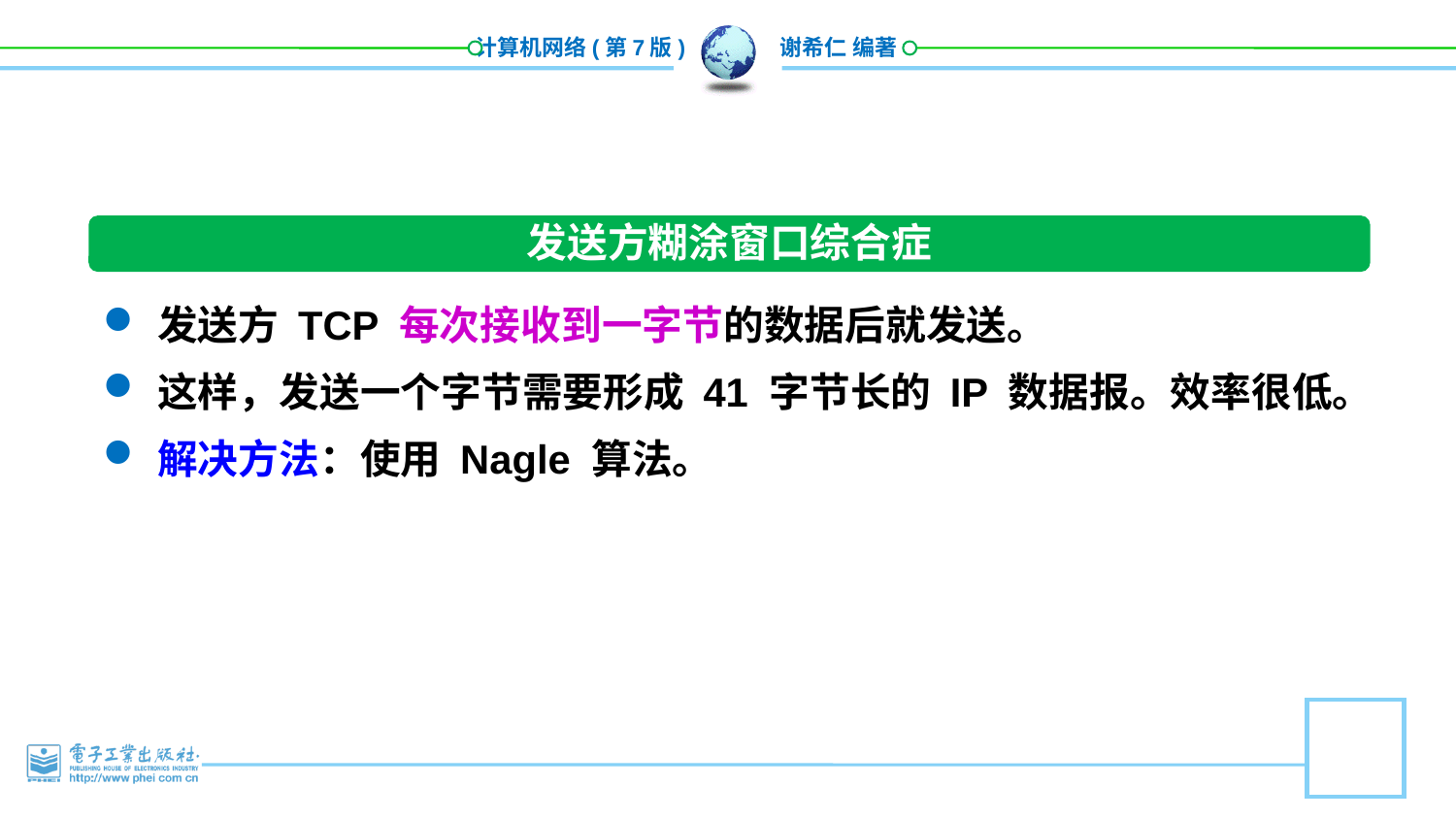

发送方糊涂窗口综合症

发送方 TCP 每次接收到一字节的数据后就发送。
这样，发送一个字节需要形成 41 字节长的 IP 数据报。效率很低。
解决方法：使用 Nagle 算法。